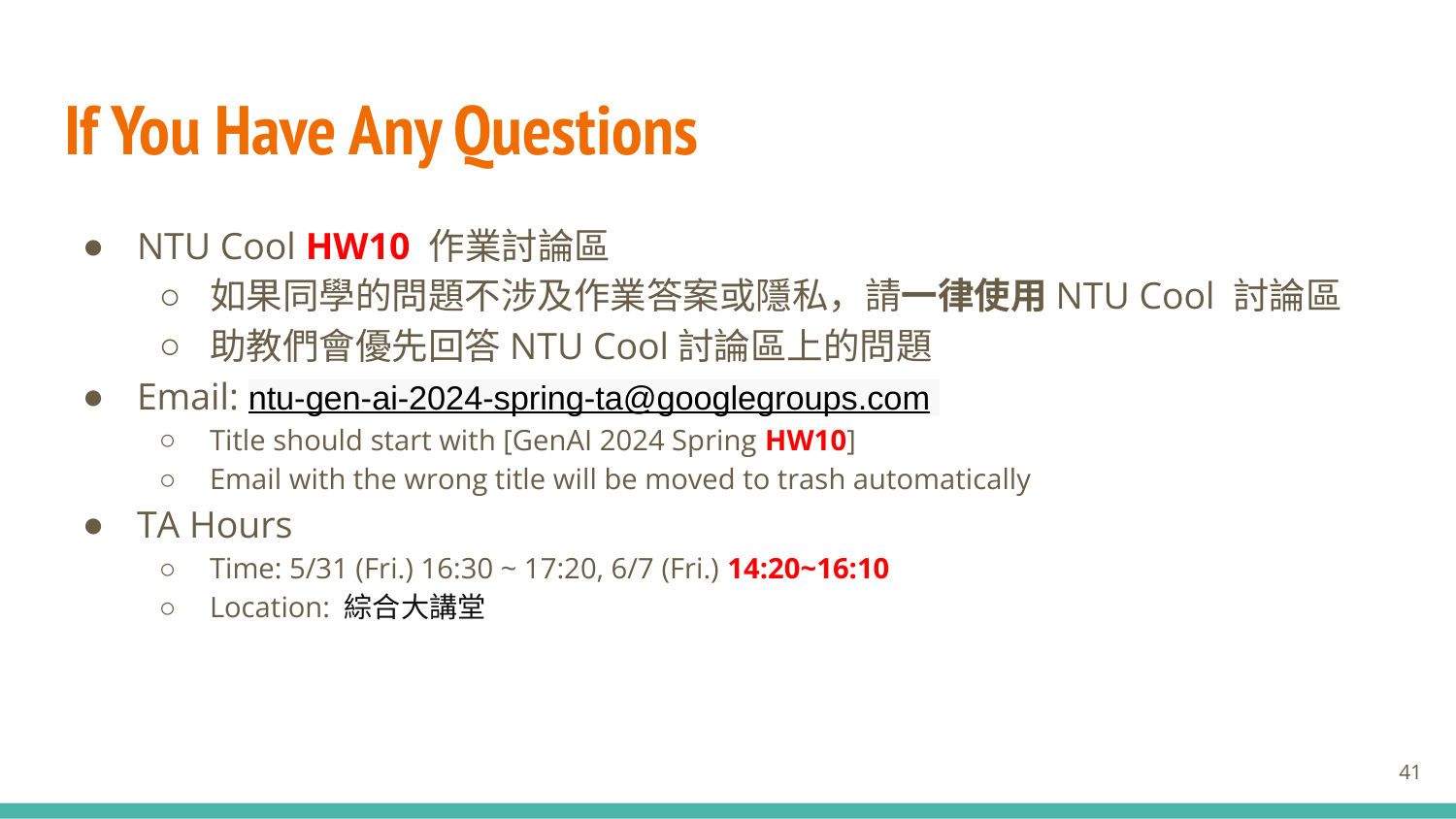

# If You Have Any Questions
NTU Cool HW10 作業討論區
如果同學的問題不涉及作業答案或隱私，請一律使用NTU Cool 討論區
助教們會優先回答NTU Cool討論區上的問題
Email: ntu-gen-ai-2024-spring-ta@googlegroups.com
Title should start with [GenAI 2024 Spring HW10]
Email with the wrong title will be moved to trash automatically
TA Hours
Time: 5/31 (Fri.) 16:30 ~ 17:20, 6/7 (Fri.) 14:20~16:10
Location: 綜合大講堂
41